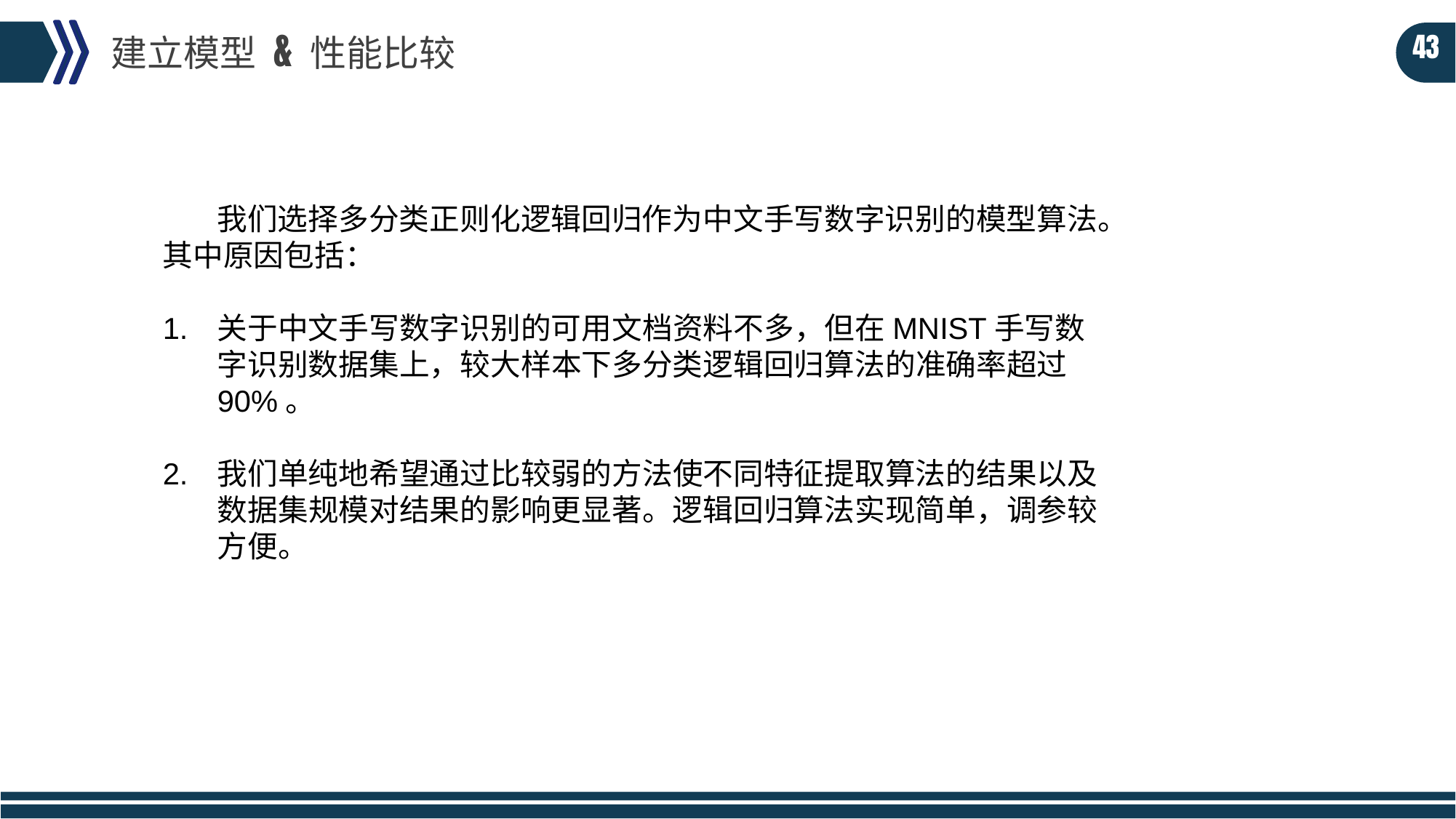

建立模型 & 性能比较
43
       我们选择多分类正则化逻辑回归作为中文手写数字识别的模型算法。其中原因包括：

关于中文手写数字识别的可用文档资料不多，但在MNIST手写数字识别数据集上，较大样本下多分类逻辑回归算法的准确率超过90%。

我们单纯地希望通过比较弱的方法使不同特征提取算法的结果以及数据集规模对结果的影响更显著。逻辑回归算法实现简单，调参较方便。
延时符